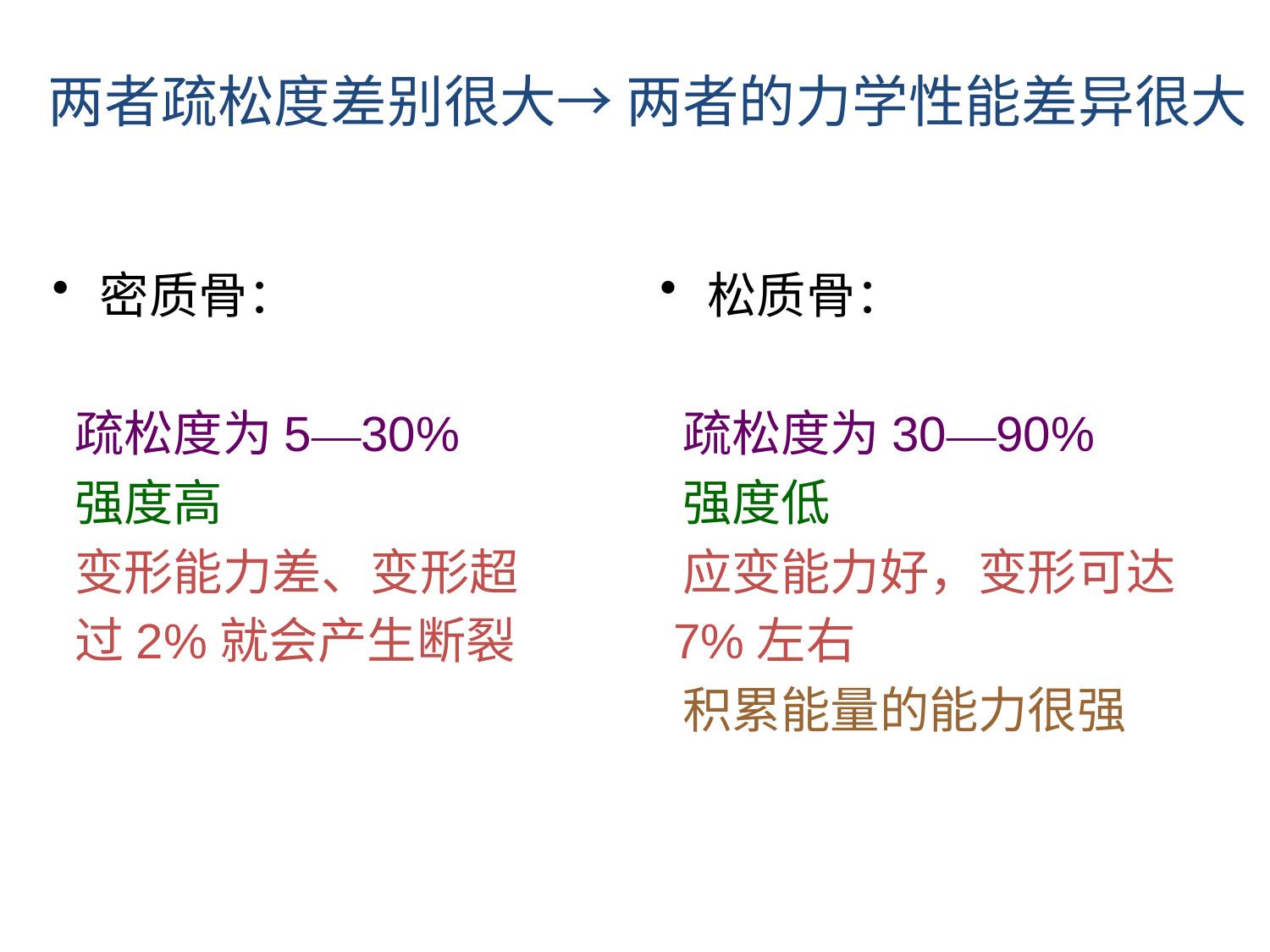

两者疏松度差别很大→ 两者的力学性能差异很大
密质骨：

 疏松度为5—30%
 强度高
 变形能力差、变形超
 过2%就会产生断裂
松质骨：

 疏松度为30—90%
 强度低
 应变能力好，变形可达
 7%左右
 积累能量的能力很强